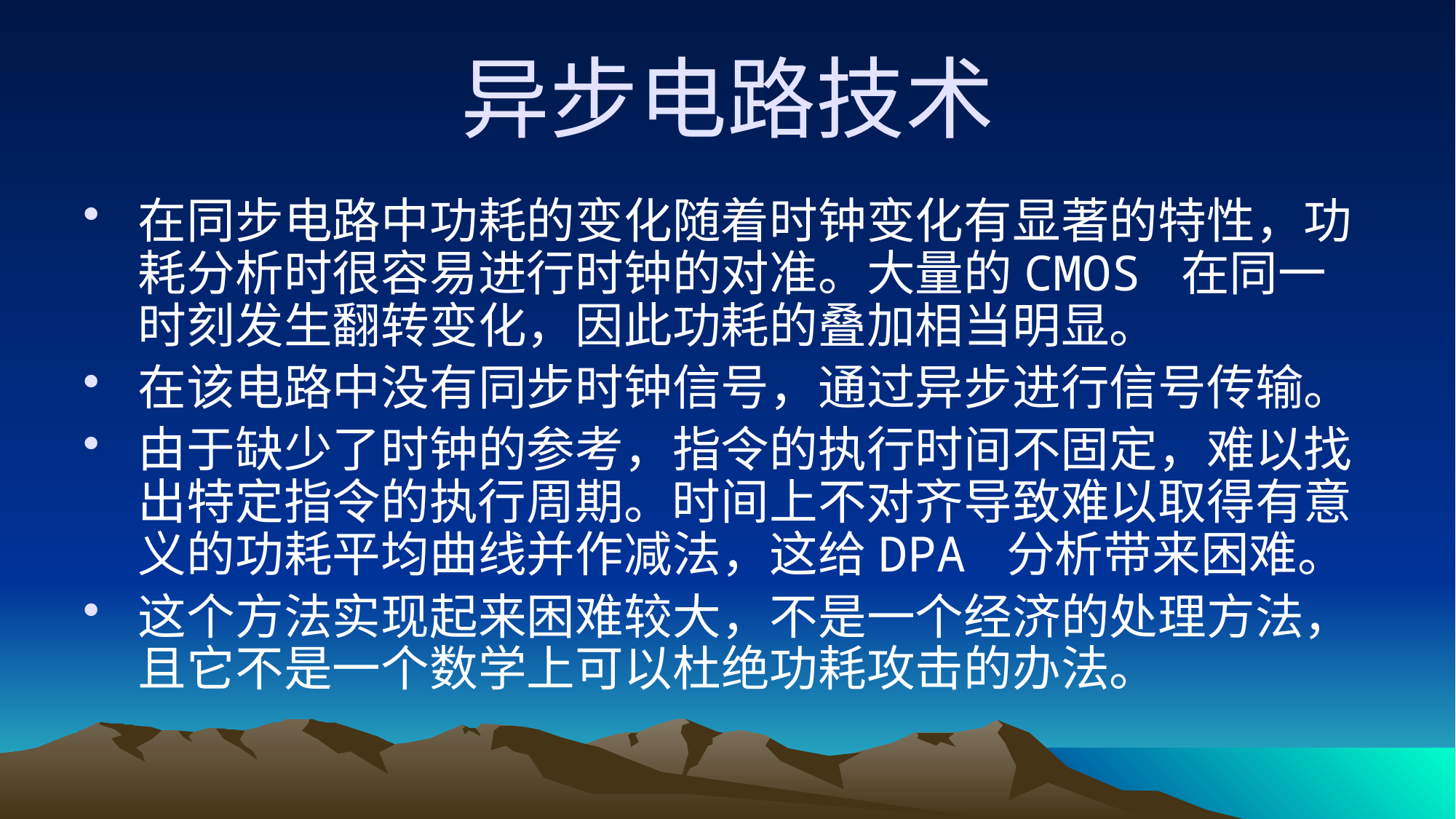

# 异步电路技术
在同步电路中功耗的变化随着时钟变化有显著的特性，功耗分析时很容易进行时钟的对准。大量的CMOS 在同一时刻发生翻转变化，因此功耗的叠加相当明显。
在该电路中没有同步时钟信号，通过异步进行信号传输。
由于缺少了时钟的参考，指令的执行时间不固定，难以找出特定指令的执行周期。时间上不对齐导致难以取得有意义的功耗平均曲线并作减法，这给DPA 分析带来困难。
这个方法实现起来困难较大，不是一个经济的处理方法，且它不是一个数学上可以杜绝功耗攻击的办法。